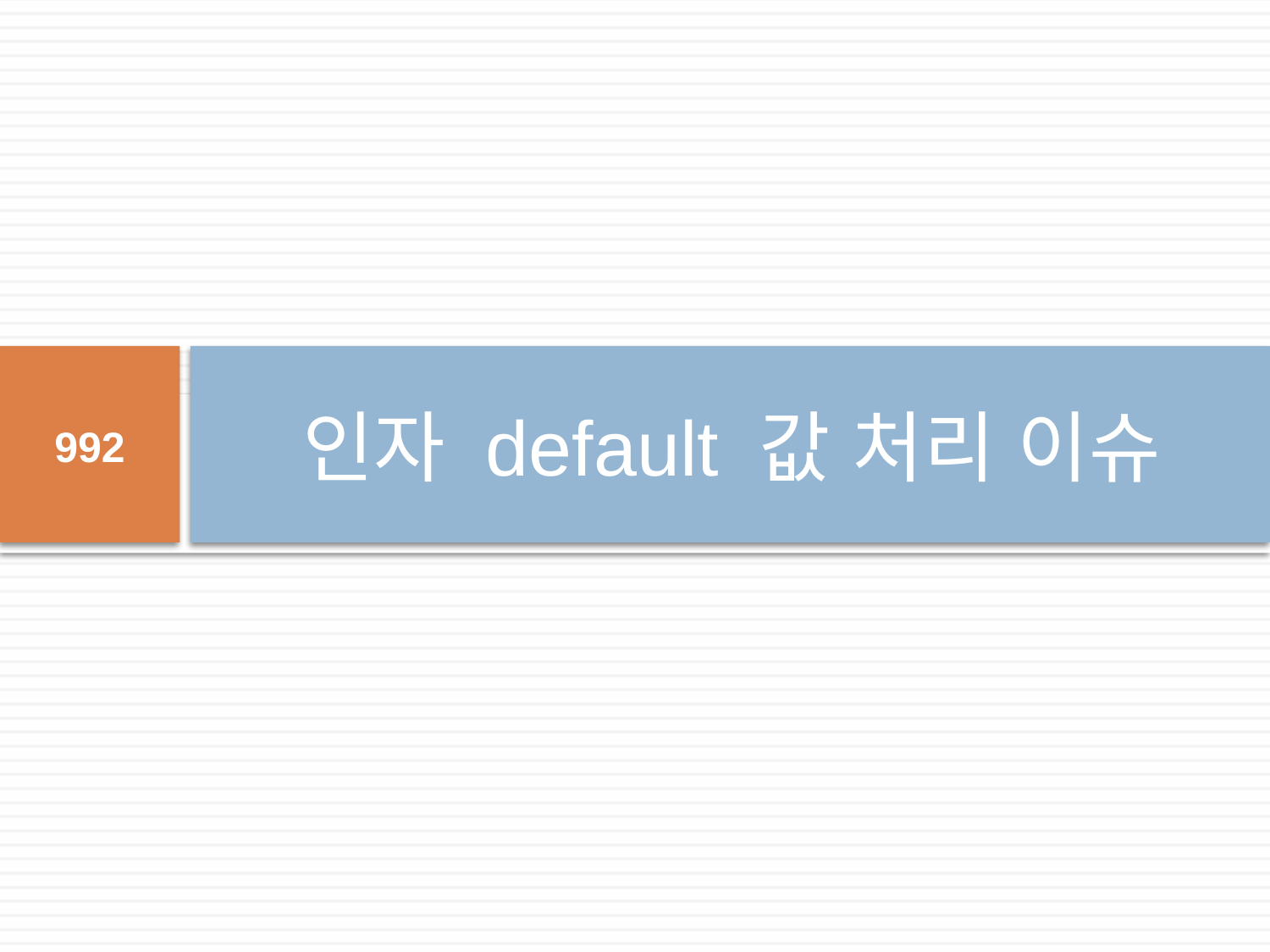

# 인자 default 값 처리 이슈
992